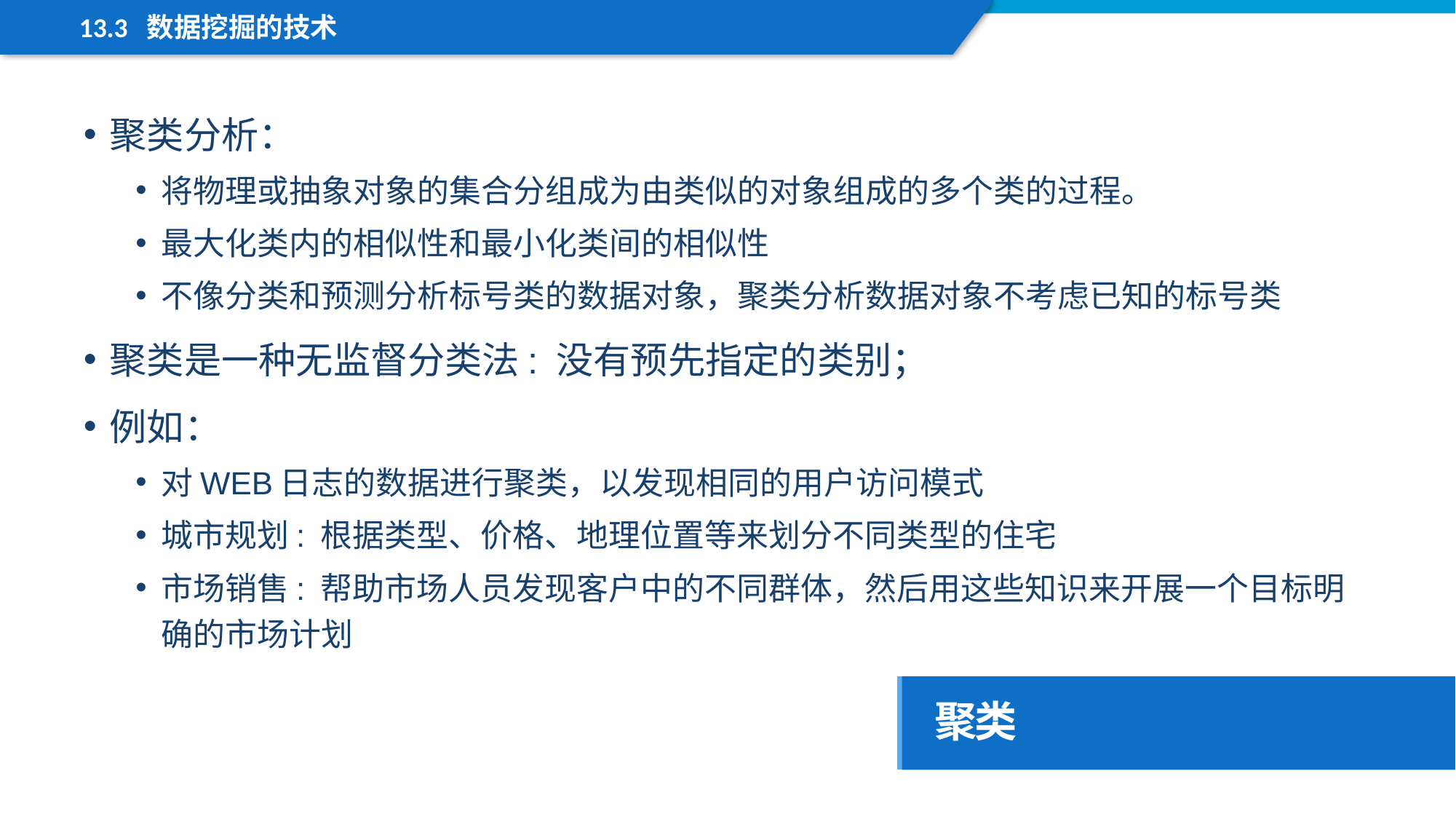

13.3  数据挖掘的技术
聚类分析：
将物理或抽象对象的集合分组成为由类似的对象组成的多个类的过程。
最大化类内的相似性和最小化类间的相似性
不像分类和预测分析标号类的数据对象，聚类分析数据对象不考虑已知的标号类
聚类是一种无监督分类法: 没有预先指定的类别；
例如：
对WEB日志的数据进行聚类，以发现相同的用户访问模式
城市规划: 根据类型、价格、地理位置等来划分不同类型的住宅
市场销售: 帮助市场人员发现客户中的不同群体，然后用这些知识来开展一个目标明确的市场计划
聚类